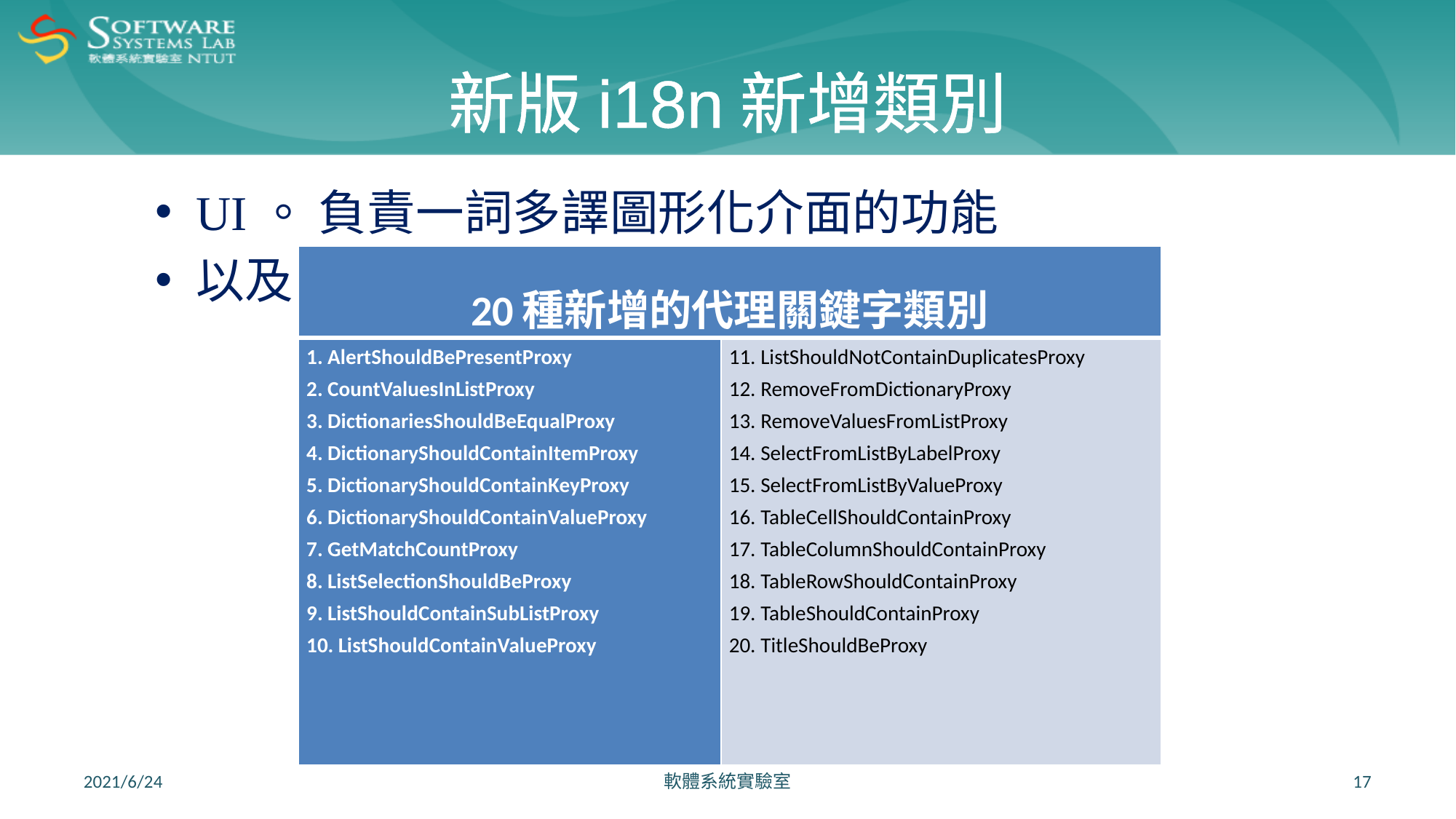

# 新版i18n新增類別
UI。 負責一詞多譯圖形化介面的功能
以及

| 20種新增的代理關鍵字類別 |  |
| --- | --- |
| 1. AlertShouldBePresentProxy 2. CountValuesInListProxy 3. DictionariesShouldBeEqualProxy 4. DictionaryShouldContainItemProxy 5. DictionaryShouldContainKeyProxy 6. DictionaryShouldContainValueProxy 7. GetMatchCountProxy 8. ListSelectionShouldBeProxy 9. ListShouldContainSubListProxy 10. ListShouldContainValueProxy | 11. ListShouldNotContainDuplicatesProxy 12. RemoveFromDictionaryProxy 13. RemoveValuesFromListProxy 14. SelectFromListByLabelProxy 15. SelectFromListByValueProxy 16. TableCellShouldContainProxy 17. TableColumnShouldContainProxy 18. TableRowShouldContainProxy 19. TableShouldContainProxy 20. TitleShouldBeProxy |
2021/6/24
軟體系統實驗室
17